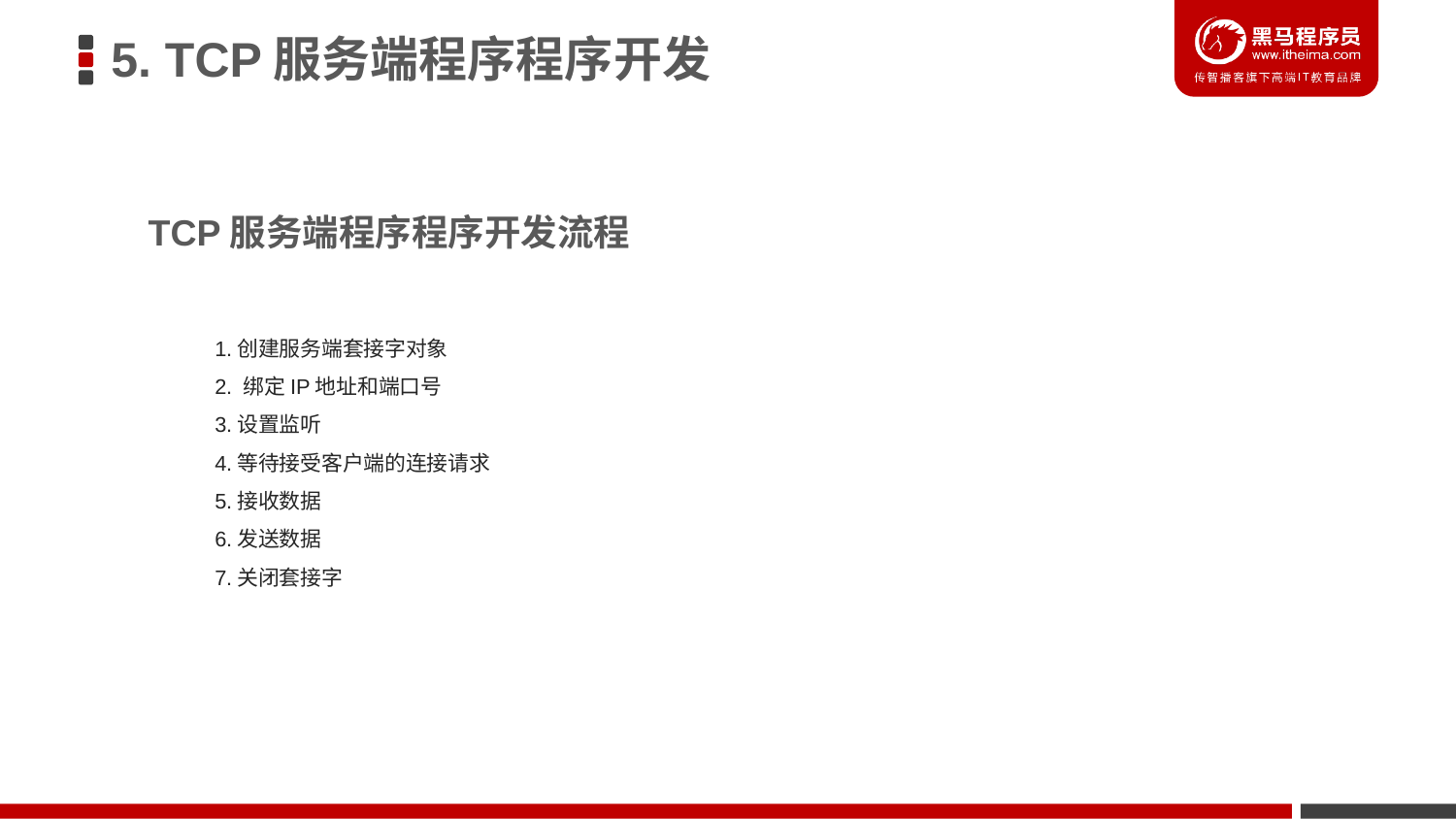

5. TCP服务端程序程序开发
TCP服务端程序程序开发流程
1.创建服务端套接字对象
2. 绑定IP地址和端口号
3.设置监听
4.等待接受客户端的连接请求
5.接收数据
6.发送数据
7.关闭套接字